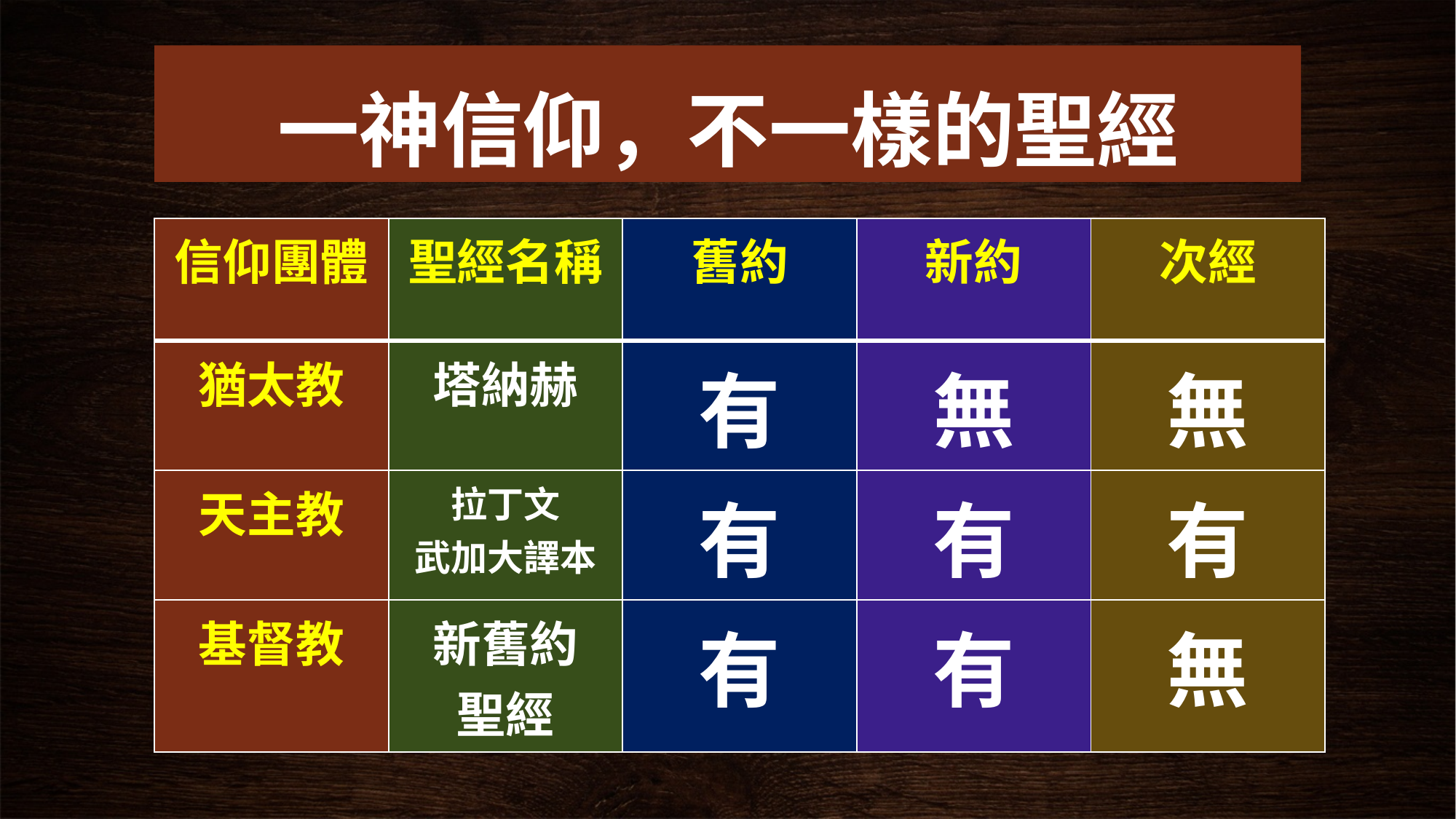

# 一神信仰，不一樣的聖經
| 信仰團體 | 聖經名稱 | 舊約 | 新約 | 次經 |
| --- | --- | --- | --- | --- |
| 猶太教 | 塔納赫 | 有 | 無 | 無 |
| 天主教 | 拉丁文 武加大譯本 | 有 | 有 | 有 |
| 基督教 | 新舊約 聖經 | 有 | 有 | 無 |